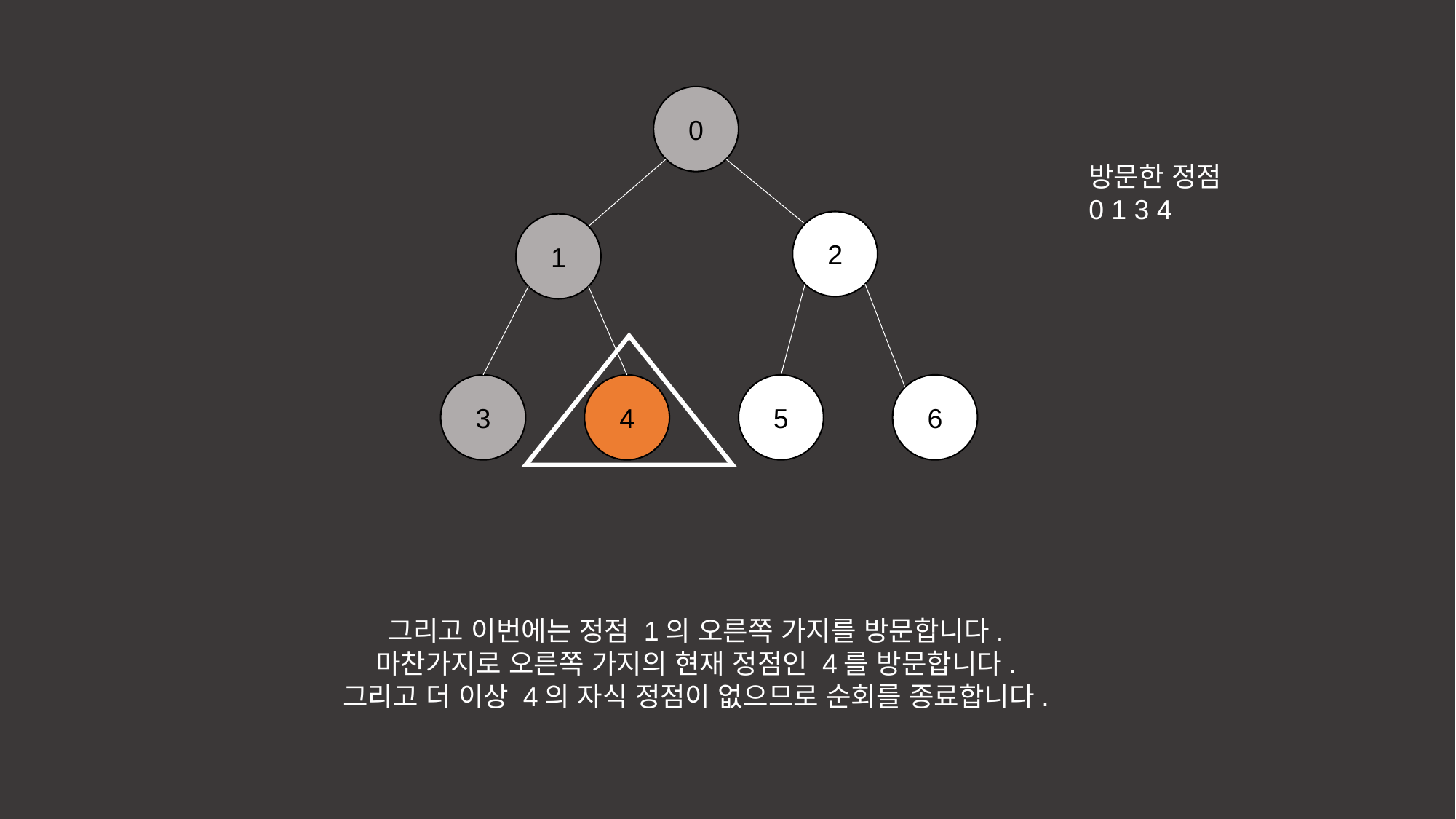

0
방문한 정점
0 1 3 4

2
1

3
4
5
6
그리고 이번에는 정점 1의 오른쪽 가지를 방문합니다.
마찬가지로 오른쪽 가지의 현재 정점인 4를 방문합니다.
그리고 더 이상 4의 자식 정점이 없으므로 순회를 종료합니다.